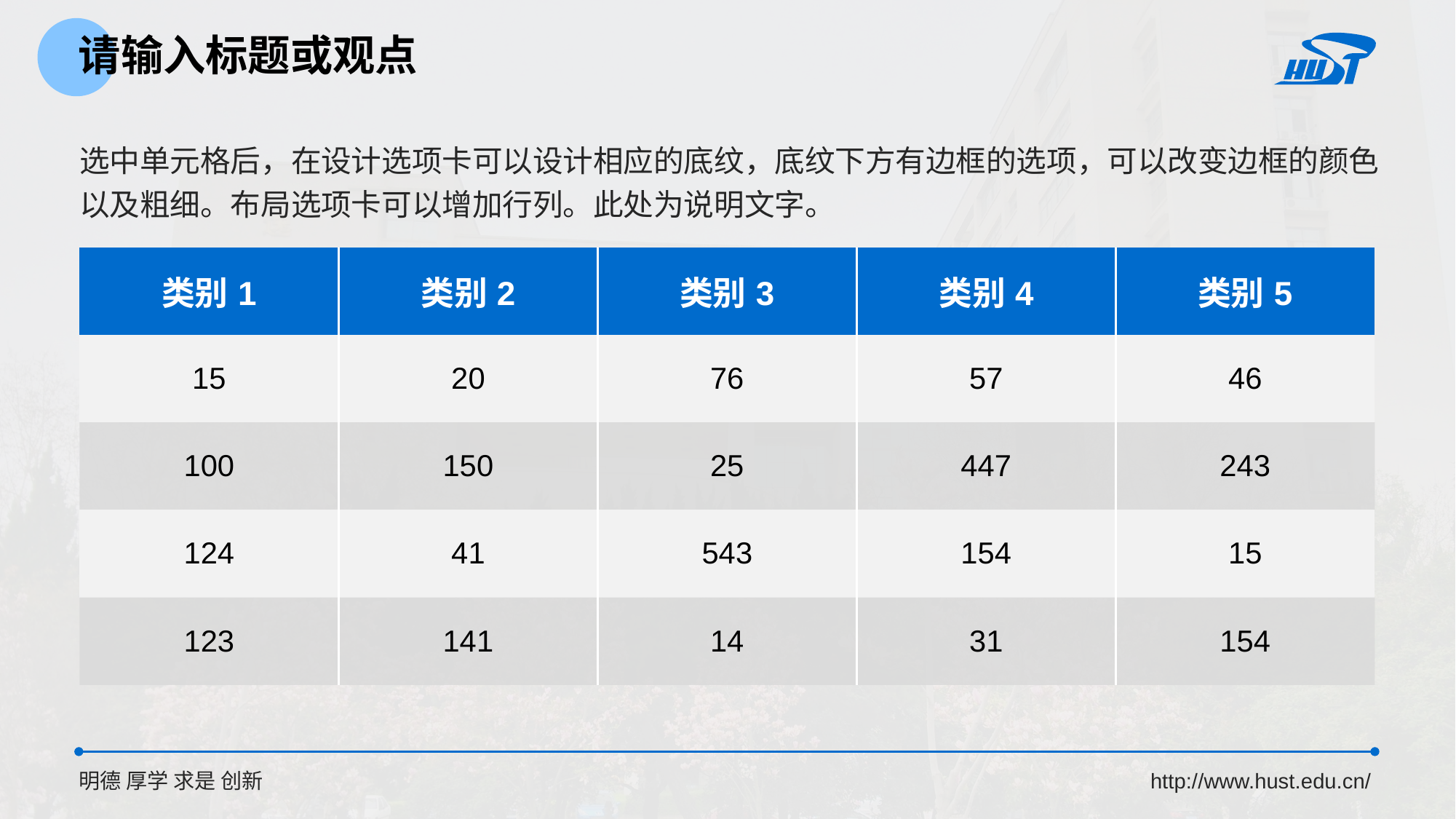

请输入标题或观点
选中单元格后，在设计选项卡可以设计相应的底纹，底纹下方有边框的选项，可以改变边框的颜色以及粗细。布局选项卡可以增加行列。此处为说明文字。
| 类别1 | 类别2 | 类别3 | 类别4 | 类别5 |
| --- | --- | --- | --- | --- |
| 15 | 20 | 76 | 57 | 46 |
| 100 | 150 | 25 | 447 | 243 |
| 124 | 41 | 543 | 154 | 15 |
| 123 | 141 | 14 | 31 | 154 |